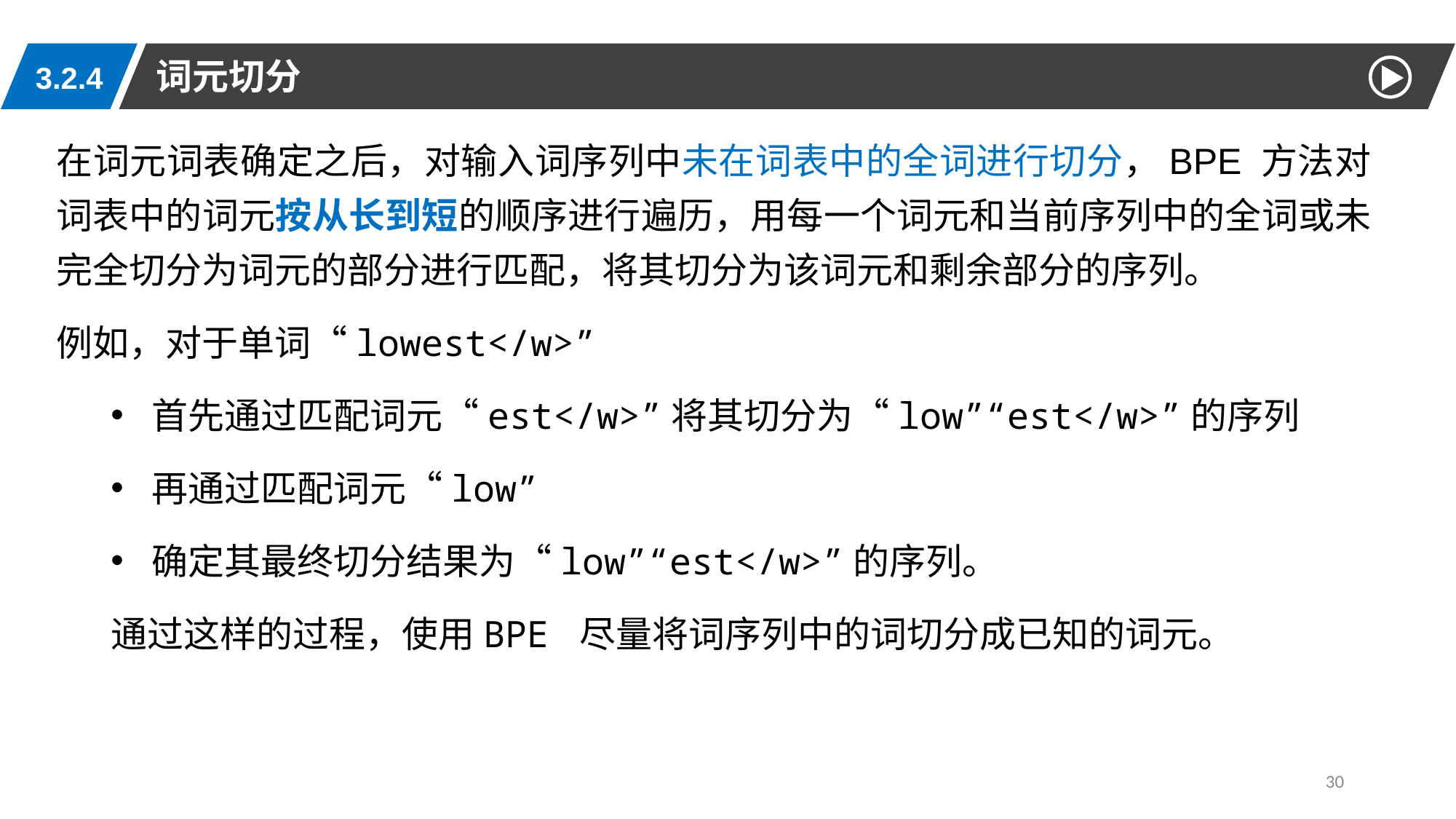

词元切分
3.2.4

在词元词表确定之后，对输入词序列中未在词表中的全词进行切分，BPE 方法对词表中的词元按从长到短的顺序进行遍历，用每一个词元和当前序列中的全词或未完全切分为词元的部分进行匹配，将其切分为该词元和剩余部分的序列。
例如，对于单词“lowest</w>”
首先通过匹配词元“est</w>”将其切分为“low”“est</w>”的序列
再通过匹配词元“low”
确定其最终切分结果为“low”“est</w>”的序列。
通过这样的过程，使用BPE 尽量将词序列中的词切分成已知的词元。
30